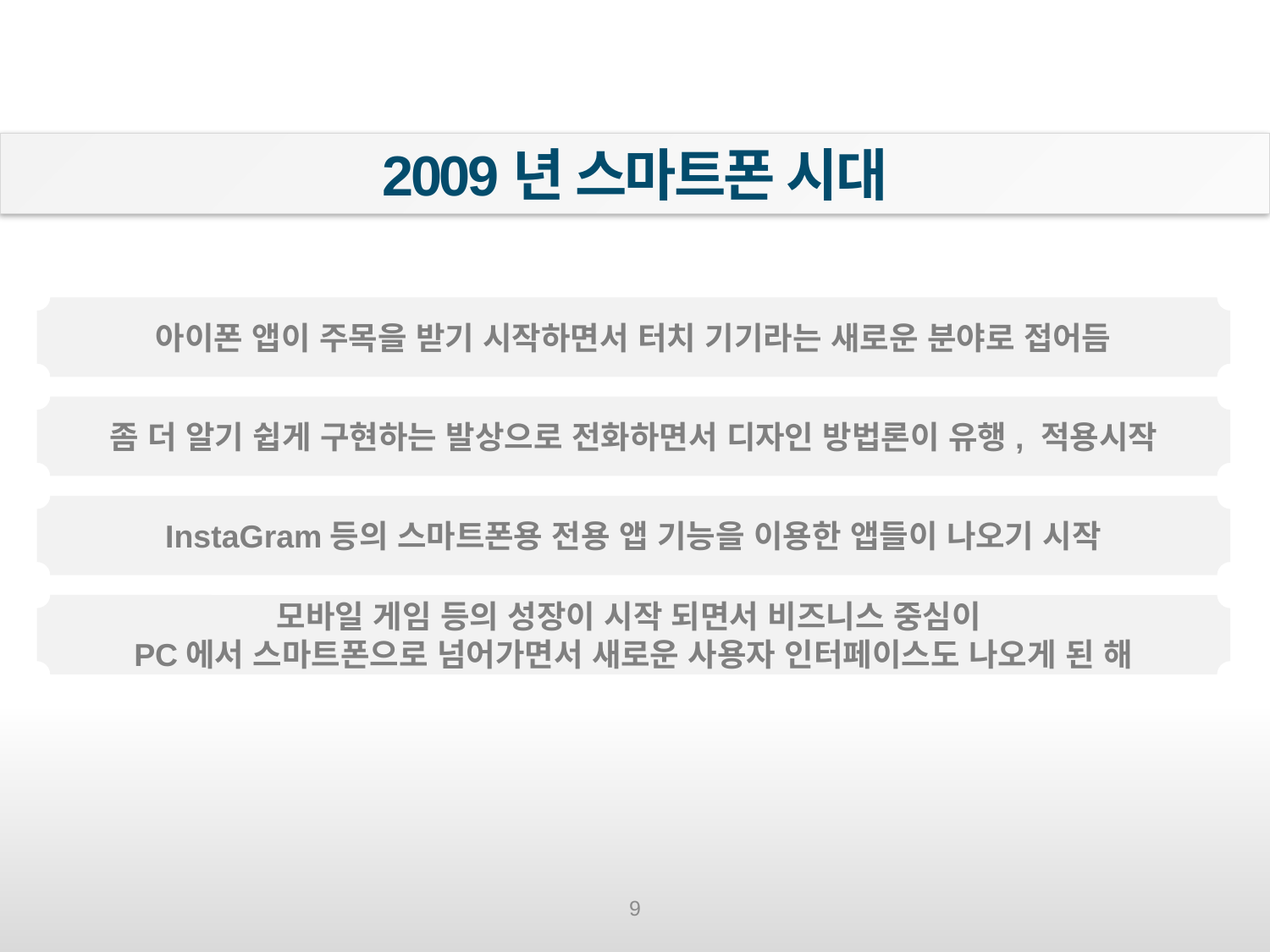

2009년 스마트폰 시대
아이폰 앱이 주목을 받기 시작하면서 터치 기기라는 새로운 분야로 접어듬
좀 더 알기 쉽게 구현하는 발상으로 전화하면서 디자인 방법론이 유행, 적용시작
InstaGram등의 스마트폰용 전용 앱 기능을 이용한 앱들이 나오기 시작
모바일 게임 등의 성장이 시작 되면서 비즈니스 중심이
PC에서 스마트폰으로 넘어가면서 새로운 사용자 인터페이스도 나오게 된 해
9